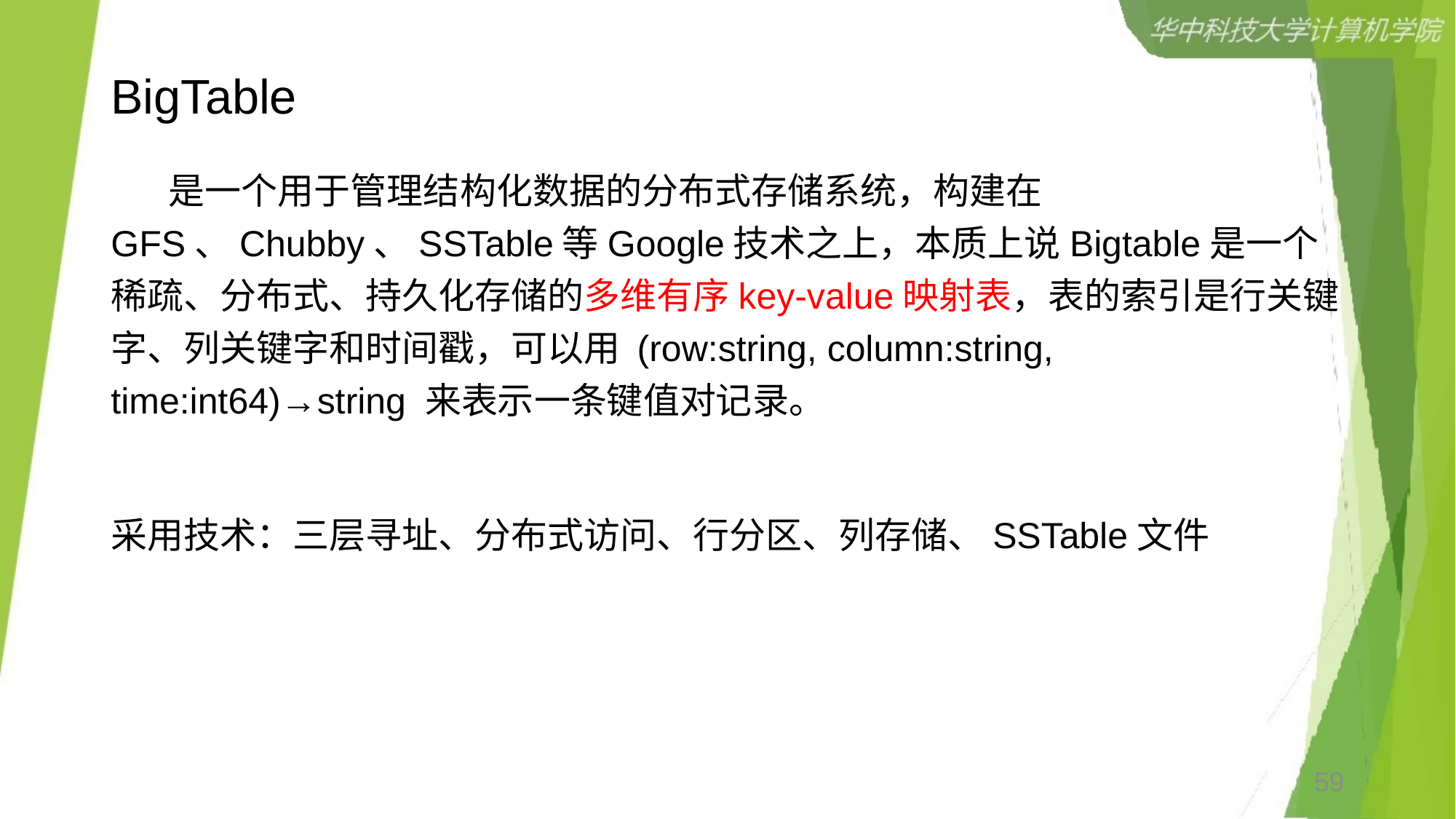

# BigTable
      是一个用于管理结构化数据的分布式存储系统，构建在GFS、Chubby、SSTable等Google技术之上，本质上说Bigtable是一个稀疏、分布式、持久化存储的多维有序key-value映射表，表的索引是行关键字、列关键字和时间戳，可以用 (row:string, column:string, time:int64)→string 来表示一条键值对记录。

采用技术：三层寻址、分布式访问、行分区、列存储、SSTable文件
59